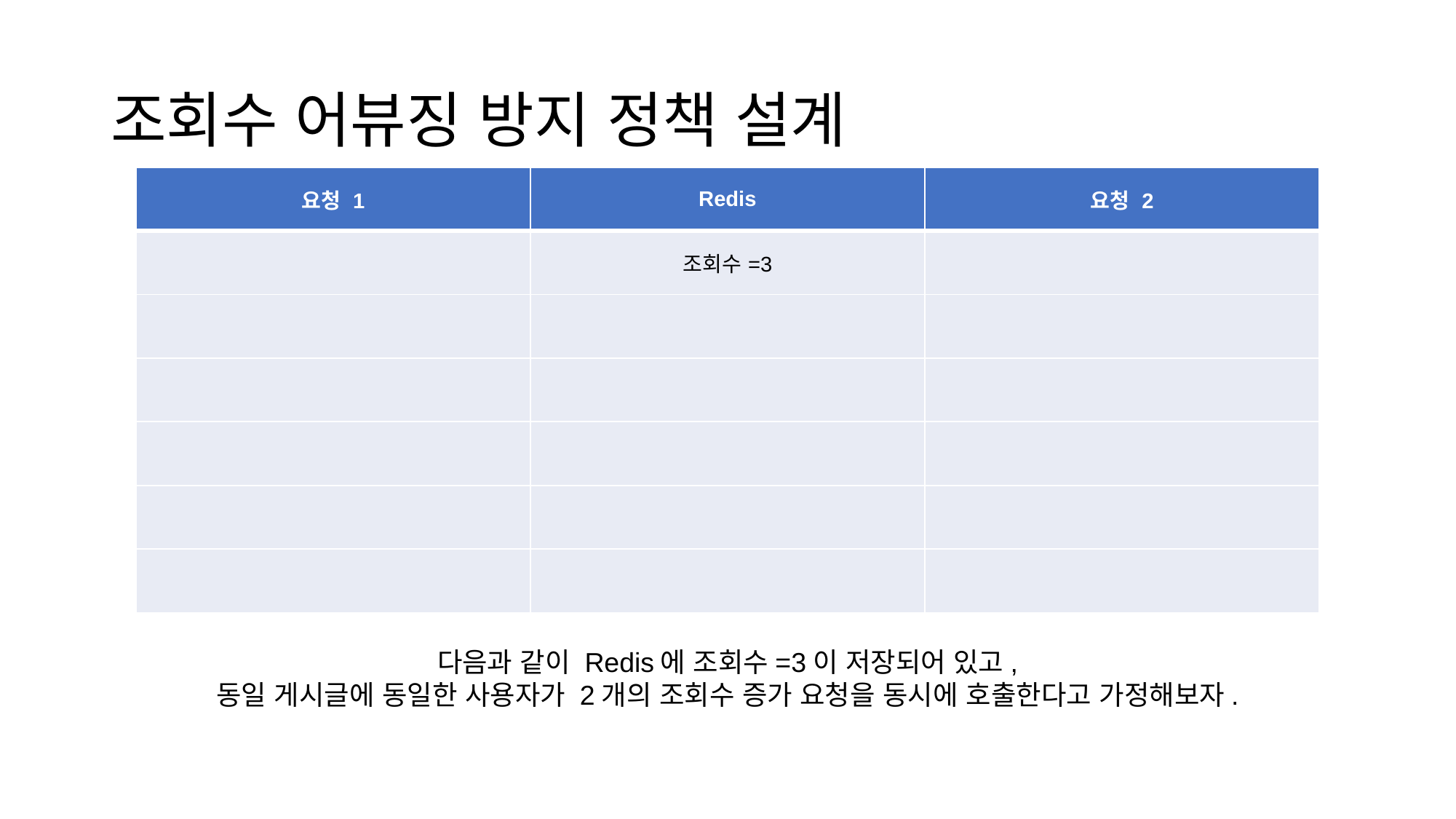

# 조회수 어뷰징 방지 정책 설계
| 요청 1 | Redis | 요청 2 |
| --- | --- | --- |
|  | 조회수=3 |  |
|  |  |  |
|  |  |  |
|  |  |  |
|  |  |  |
|  |  |  |
다음과 같이 Redis에 조회수=3이 저장되어 있고,
동일 게시글에 동일한 사용자가 2개의 조회수 증가 요청을 동시에 호출한다고 가정해보자.